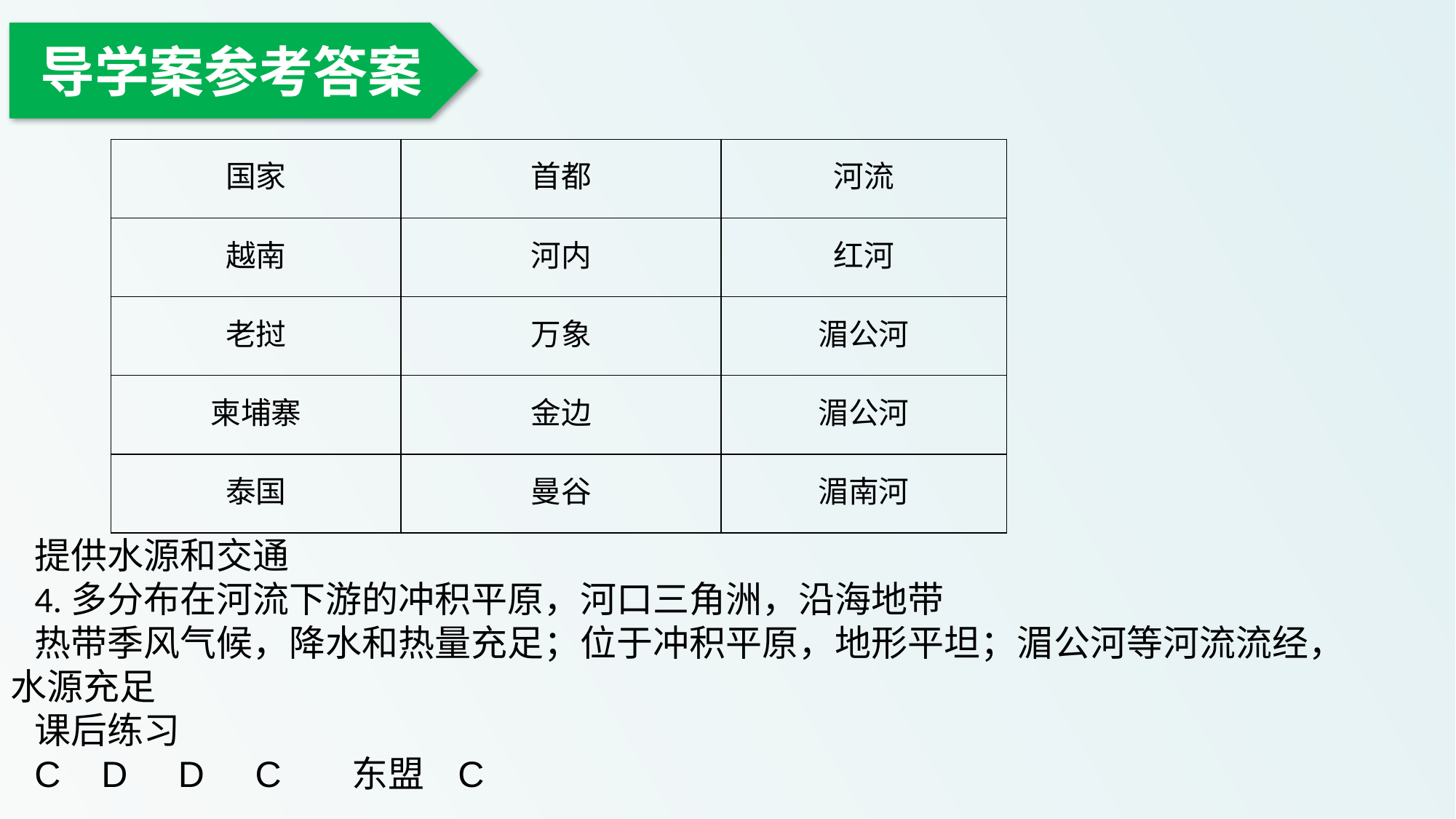

导学案参考答案
| 国家 | 首都 | 河流 |
| --- | --- | --- |
| 越南 | 河内 | 红河 |
| 老挝 | 万象 | 湄公河 |
| 柬埔寨 | 金边 | 湄公河 |
| 泰国 | 曼谷 | 湄南河 |
提供水源和交通
4.多分布在河流下游的冲积平原，河口三角洲，沿海地带
热带季风气候，降水和热量充足；位于冲积平原，地形平坦；湄公河等河流流经，水源充足
课后练习
C    D     D     C      东盟   C